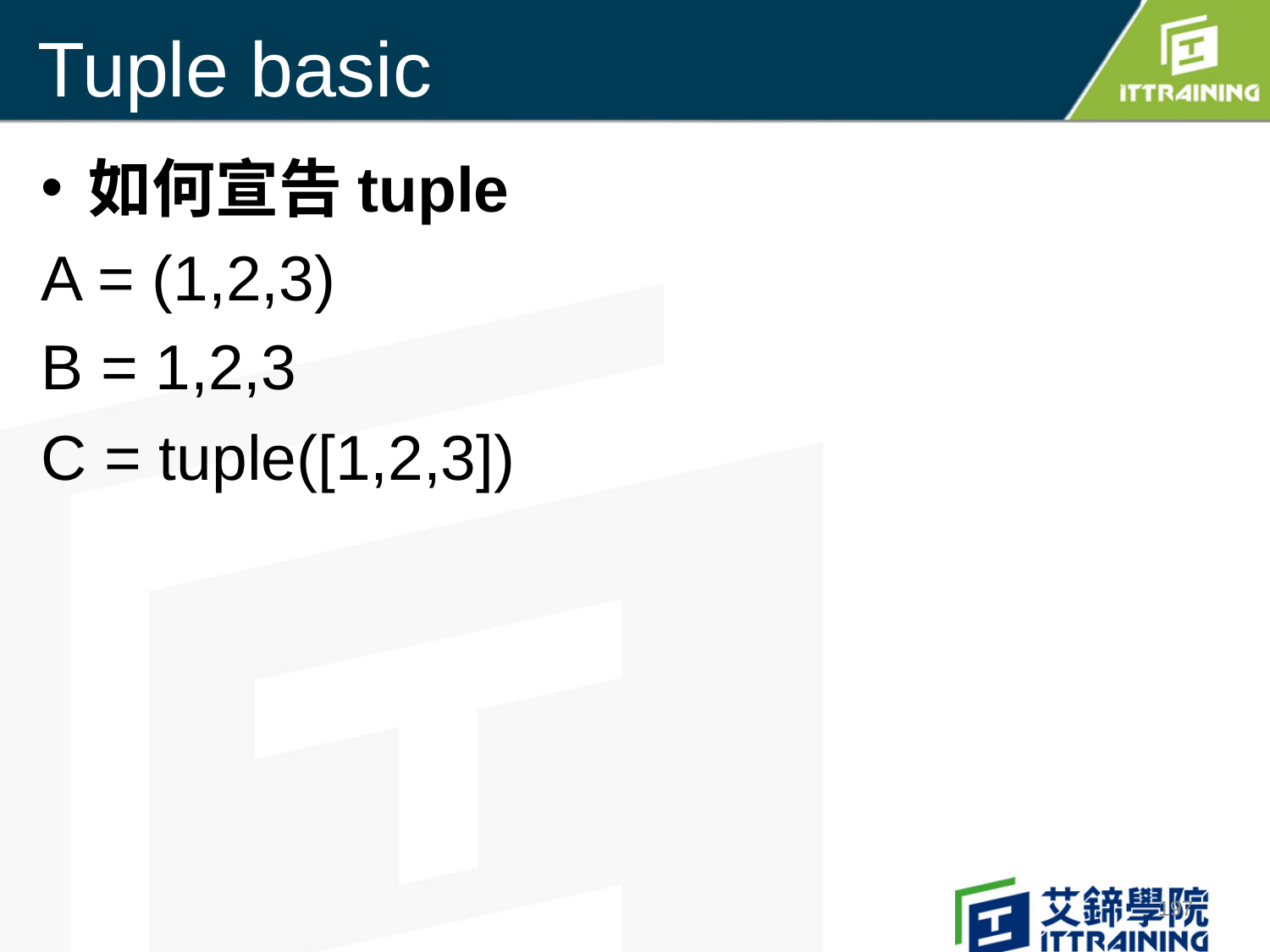

# Tuple basic
如何宣告tuple
A = (1,2,3)
B = 1,2,3
C = tuple([1,2,3])
197